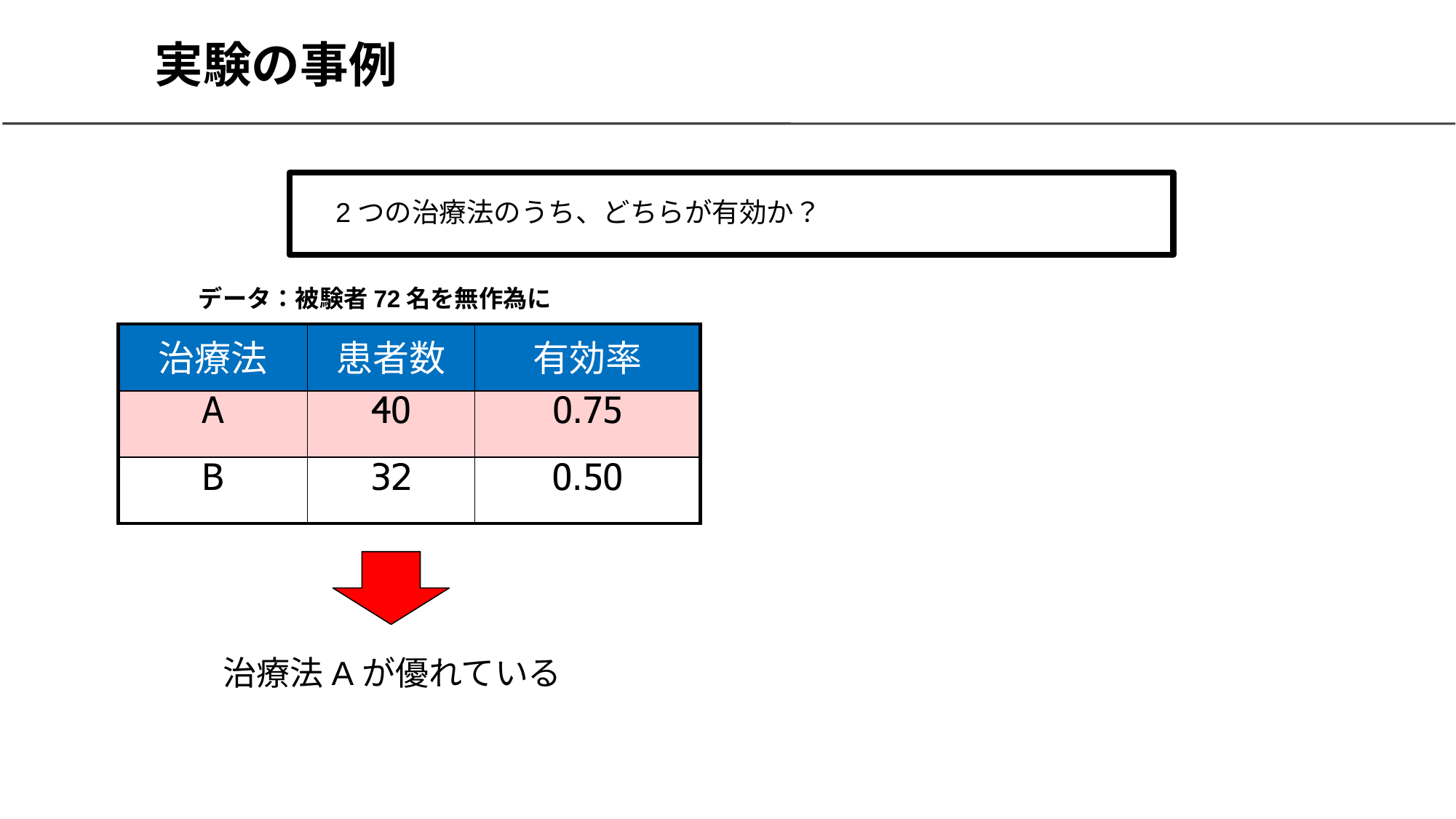

# 実験の事例

2つの治療法のうち、どちらが有効か？
データ：被験者72名を無作為に
| 治療法 | 患者数 | 有効率 |
| --- | --- | --- |
| A | 40 | 0.75 |
| B | 32 | 0.50 |

治療法Aが優れている